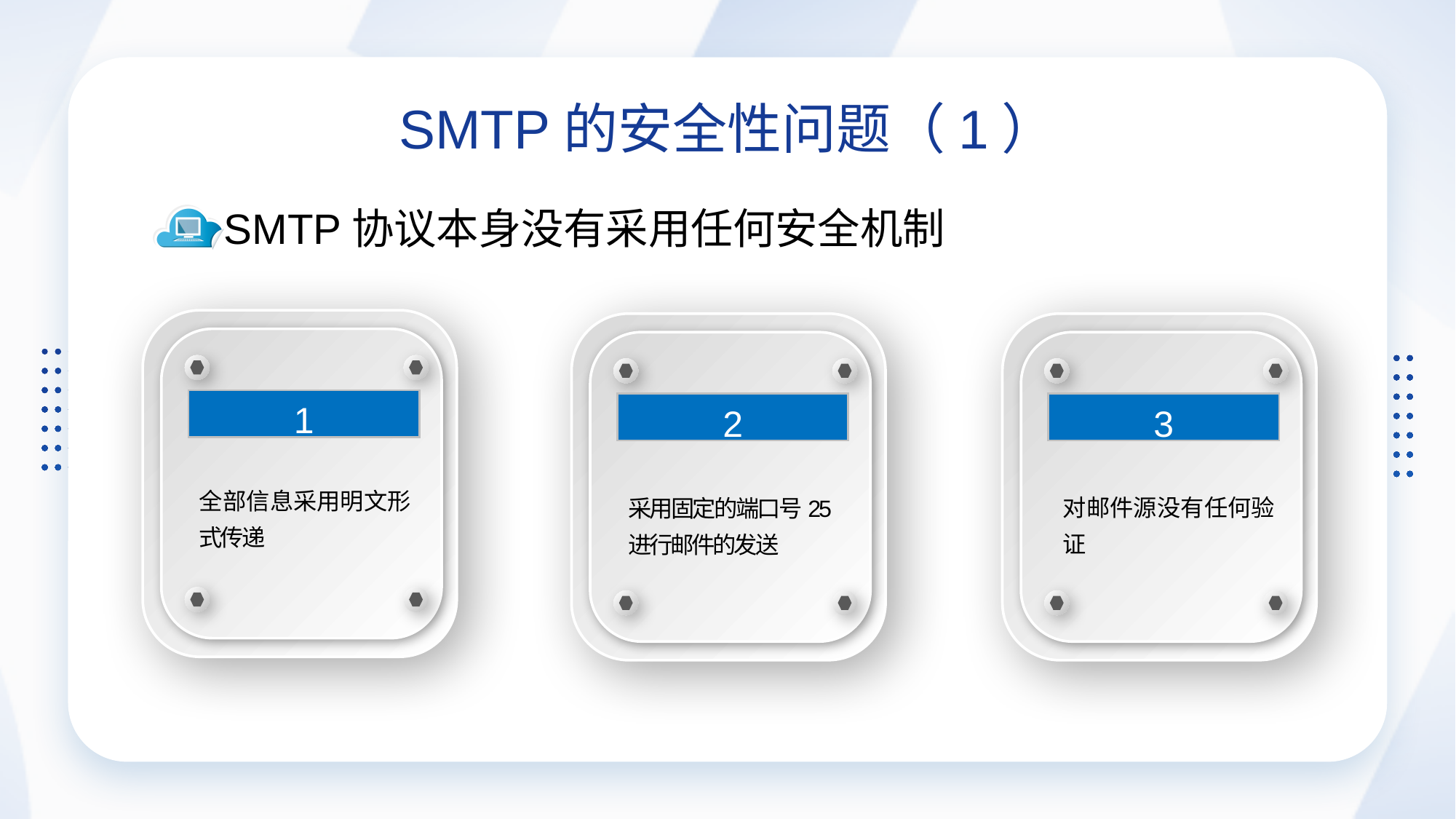

SMTP的安全性问题（1）
SMTP协议本身没有采用任何安全机制

1

2

3
全部信息采用明文形式传递
对邮件源没有任何验证
采用固定的端口号25进行邮件的发送